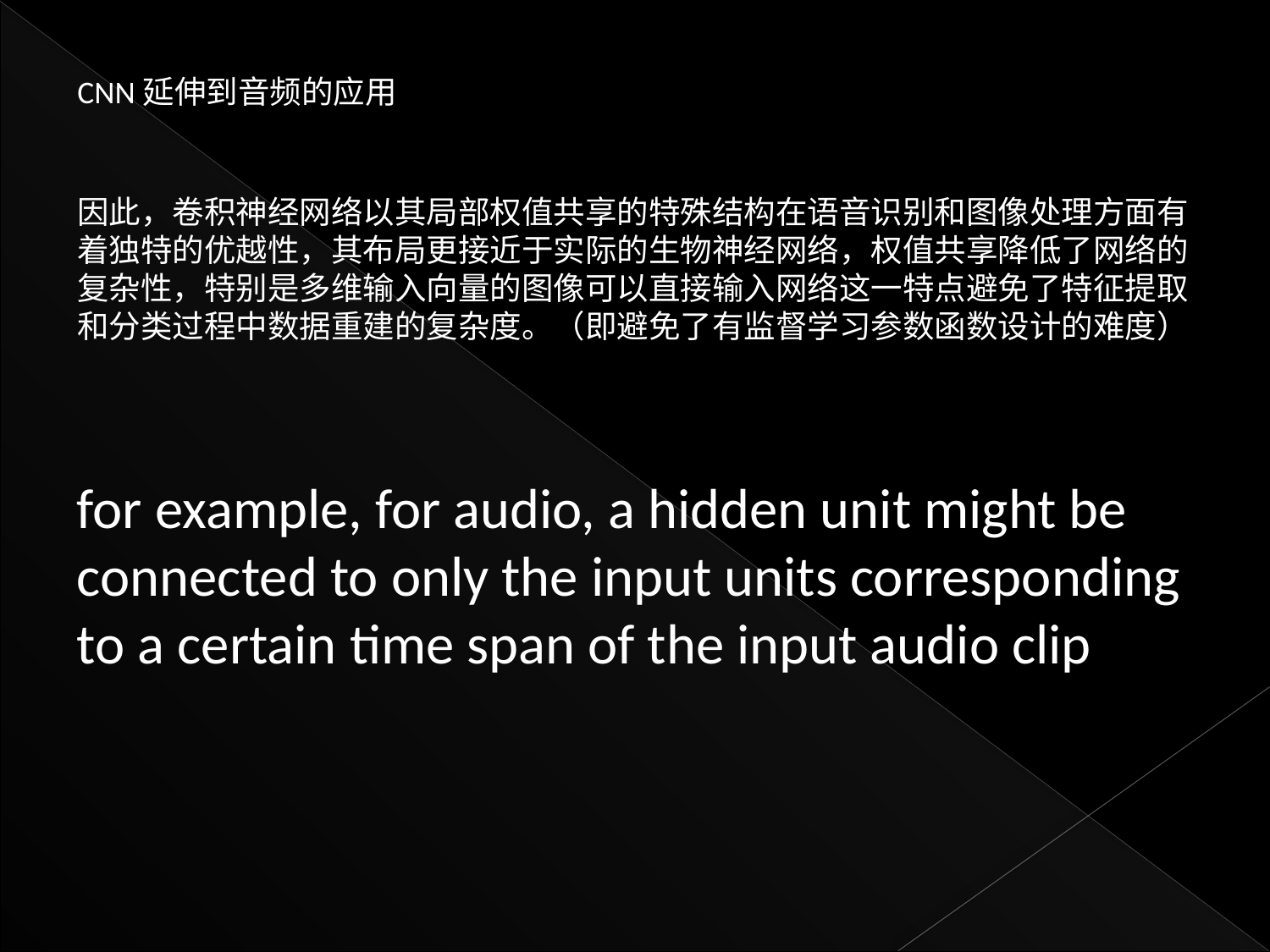

CNN延伸到音频的应用
因此，卷积神经网络以其局部权值共享的特殊结构在语音识别和图像处理方面有着独特的优越性，其布局更接近于实际的生物神经网络，权值共享降低了网络的复杂性，特别是多维输入向量的图像可以直接输入网络这一特点避免了特征提取和分类过程中数据重建的复杂度。（即避免了有监督学习参数函数设计的难度）
for example, for audio, a hidden unit might be connected to only the input units corresponding to a certain time span of the input audio clip